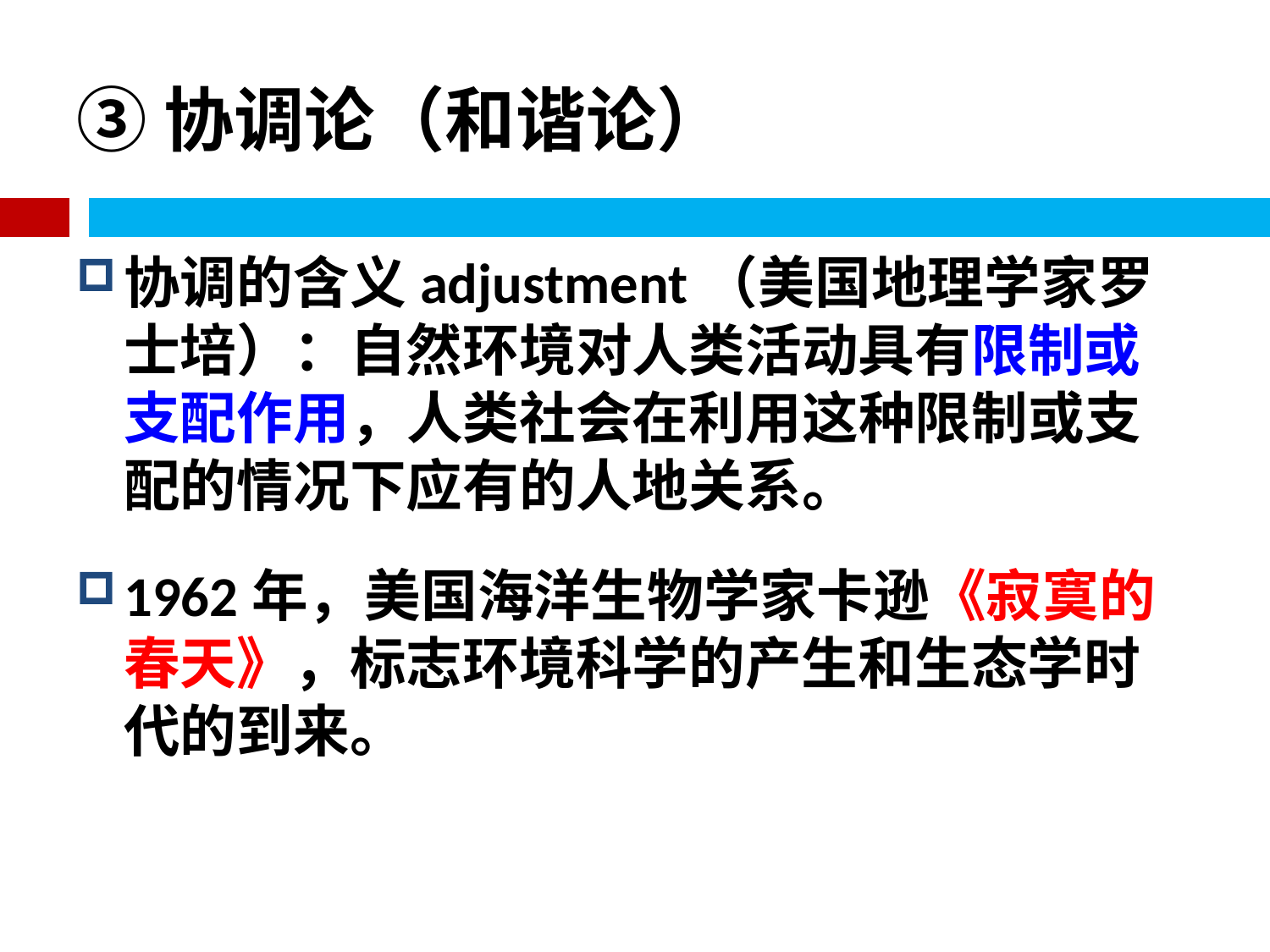

# ③协调论（和谐论）
协调的含义adjustment（美国地理学家罗士培）：自然环境对人类活动具有限制或支配作用，人类社会在利用这种限制或支配的情况下应有的人地关系。
1962年，美国海洋生物学家卡逊《寂寞的春天》，标志环境科学的产生和生态学时代的到来。